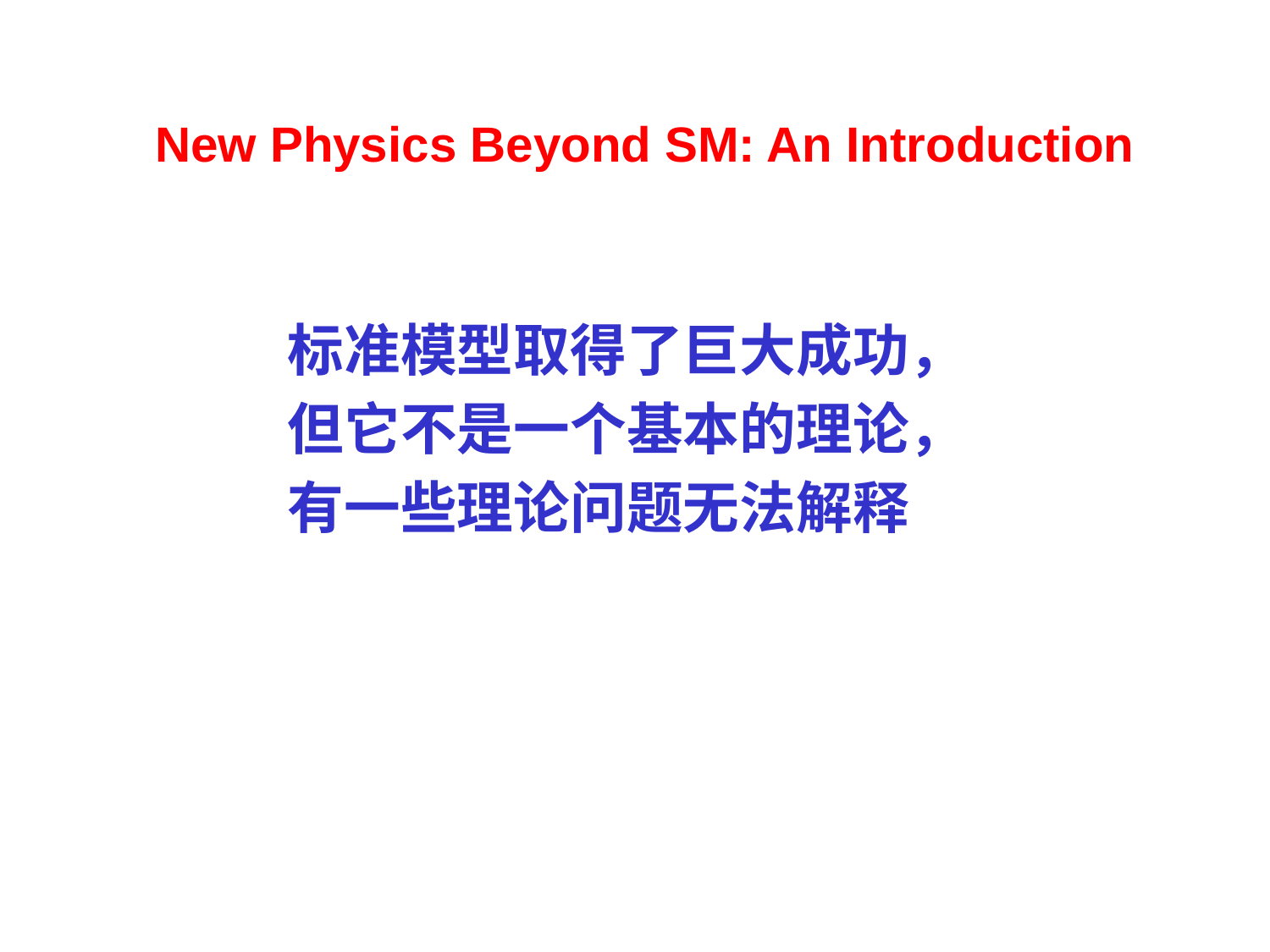

New Physics Beyond SM: An Introduction

标准模型取得了巨大成功，
但它不是一个基本的理论，
有一些理论问题无法解释